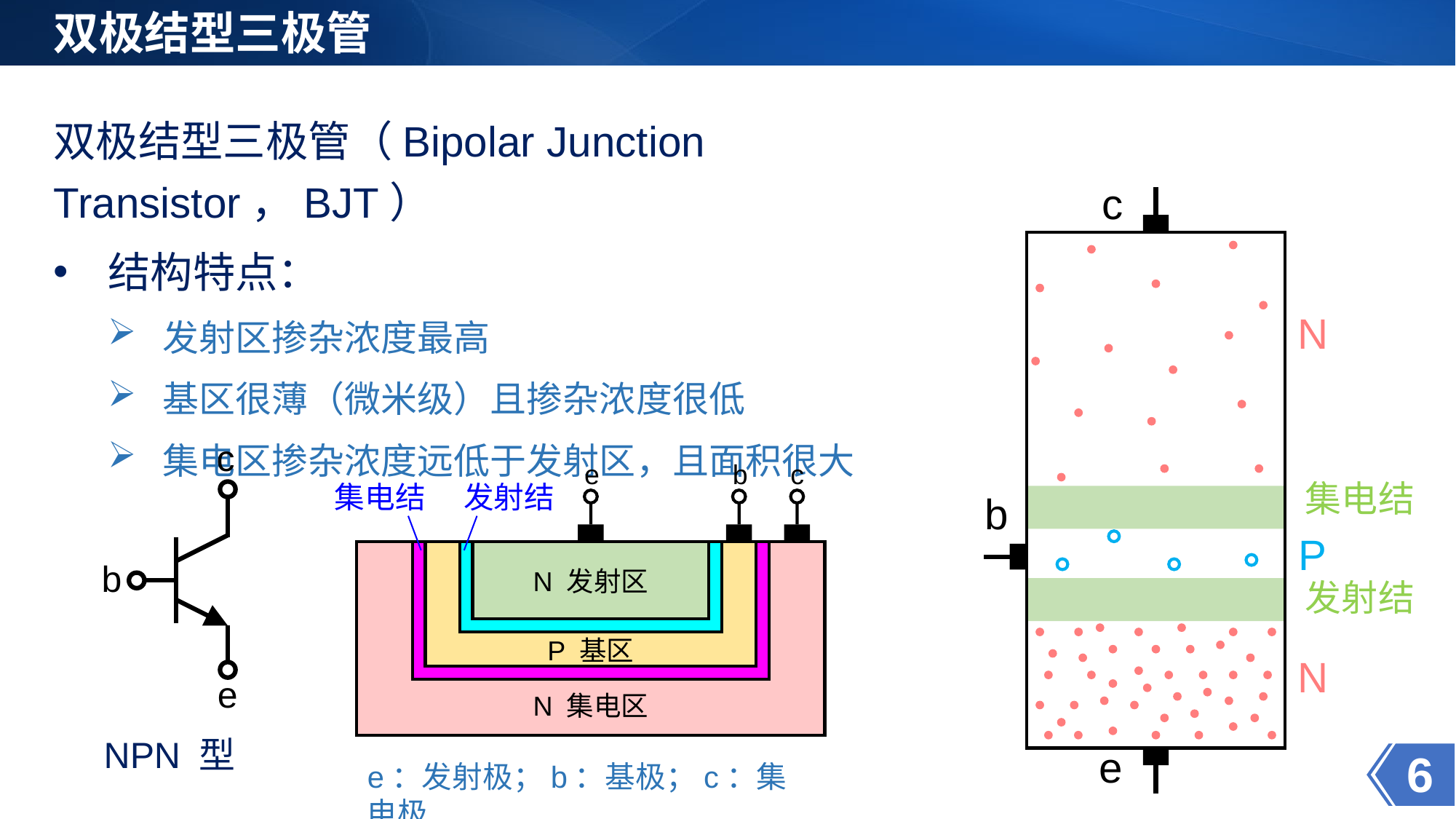

双极结型三极管
双极结型三极管（Bipolar Junction Transistor，BJT）
结构特点：
发射区掺杂浓度最高
基区很薄（微米级）且掺杂浓度很低
集电区掺杂浓度远低于发射区，且面积很大
c

N

集电结

b

P

发射结

N

e

c

b

e
NPN 型
e
b
c
集电结
发射结

N 发射区
P 基区
N 集电区
6

e：发射极；b：基极；c：集电极